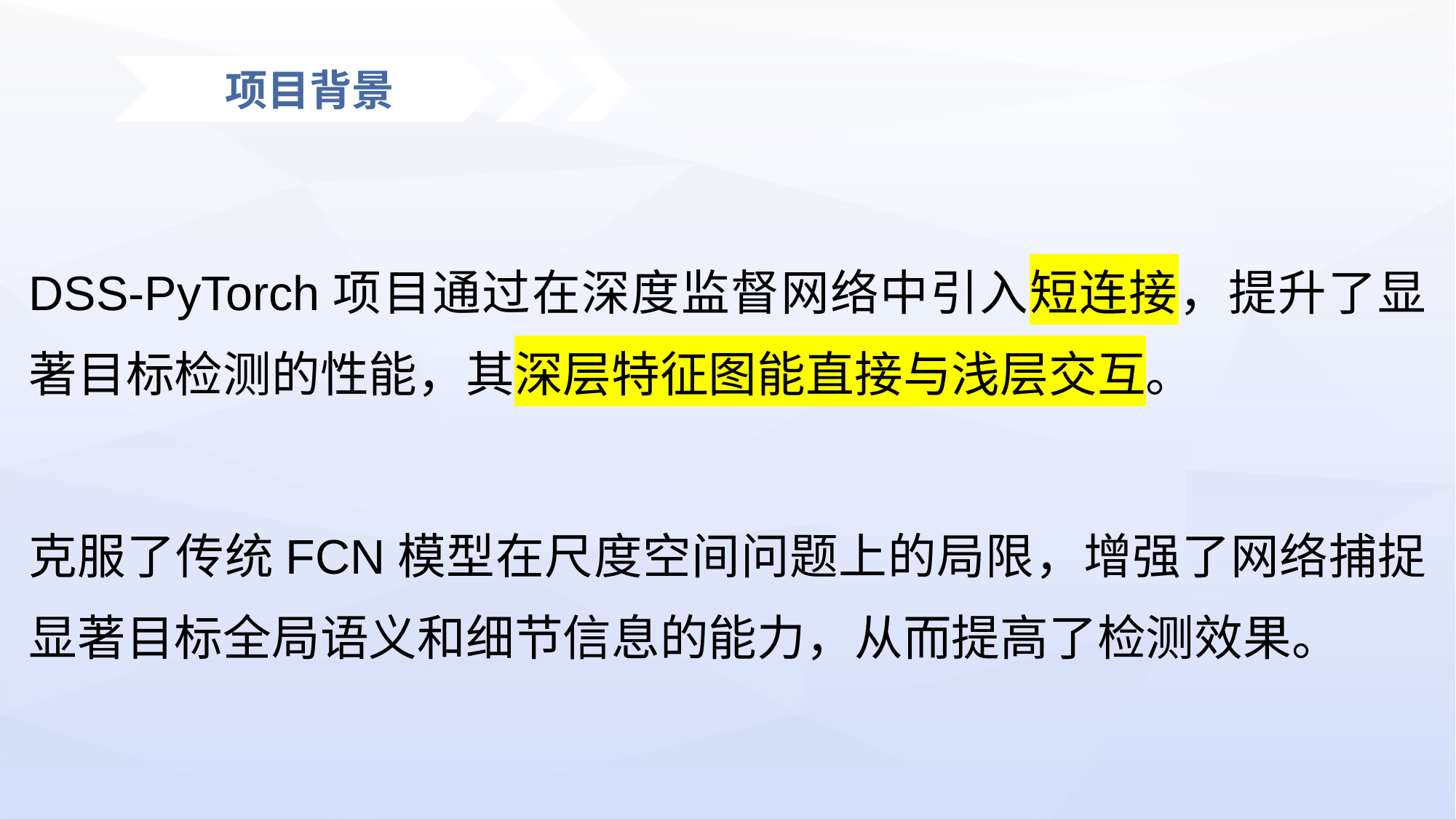

项目背景
DSS-PyTorch项目通过在深度监督网络中引入短连接，提升了显著目标检测的性能，其深层特征图能直接与浅层交互。

克服了传统FCN模型在尺度空间问题上的局限，增强了网络捕捉显著目标全局语义和细节信息的能力，从而提高了检测效果。